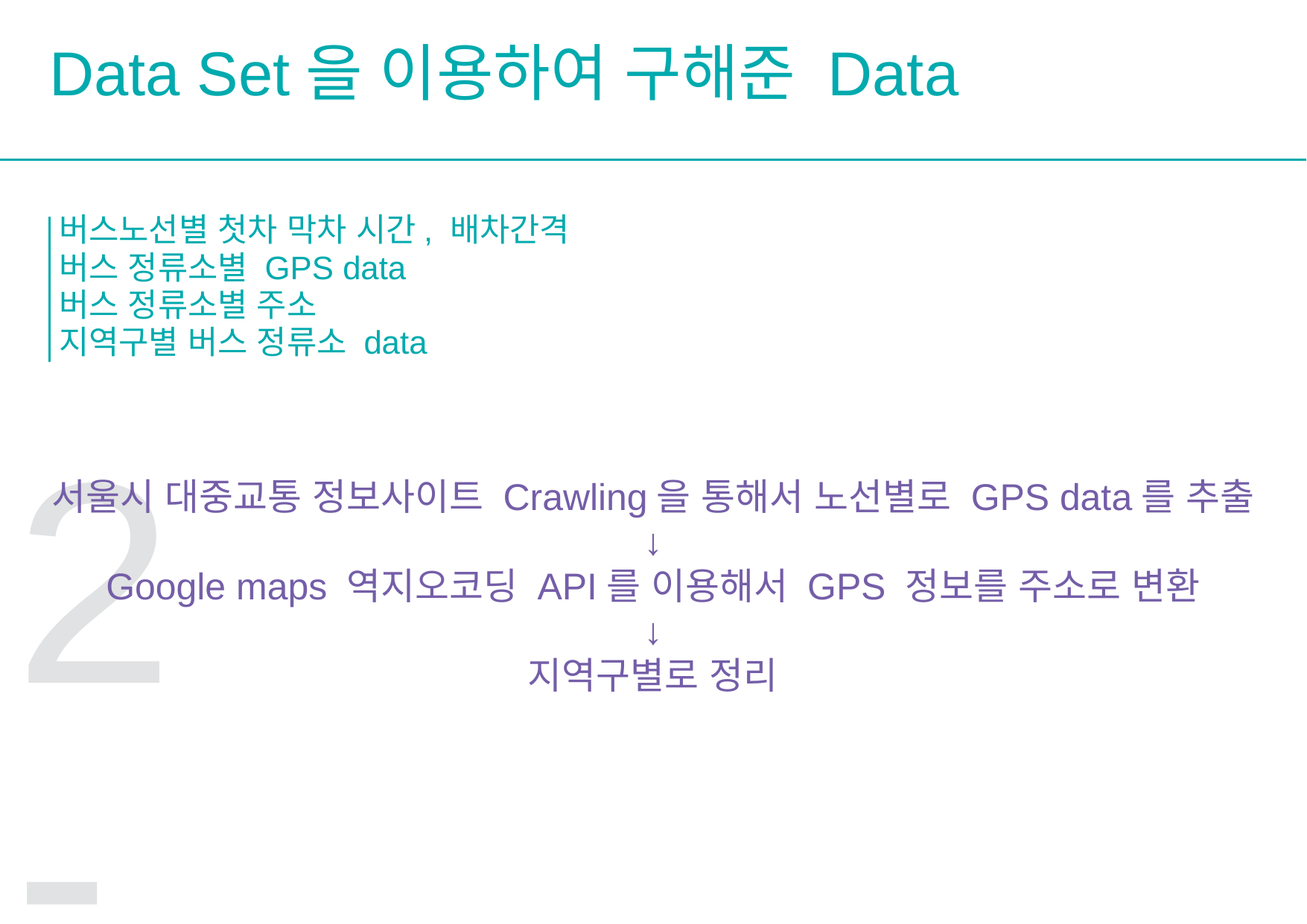

Data Set을 이용하여 구해준 Data
버스노선별 첫차 막차 시간, 배차간격
버스 정류소별 GPS data
버스 정류소별 주소
지역구별 버스 정류소 data

서울시 대중교통 정보사이트 Crawling을 통해서 노선별로 GPS data를 추출
↓
Google maps 역지오코딩 API를 이용해서 GPS 정보를 주소로 변환
↓
지역구별로 정리
2-2